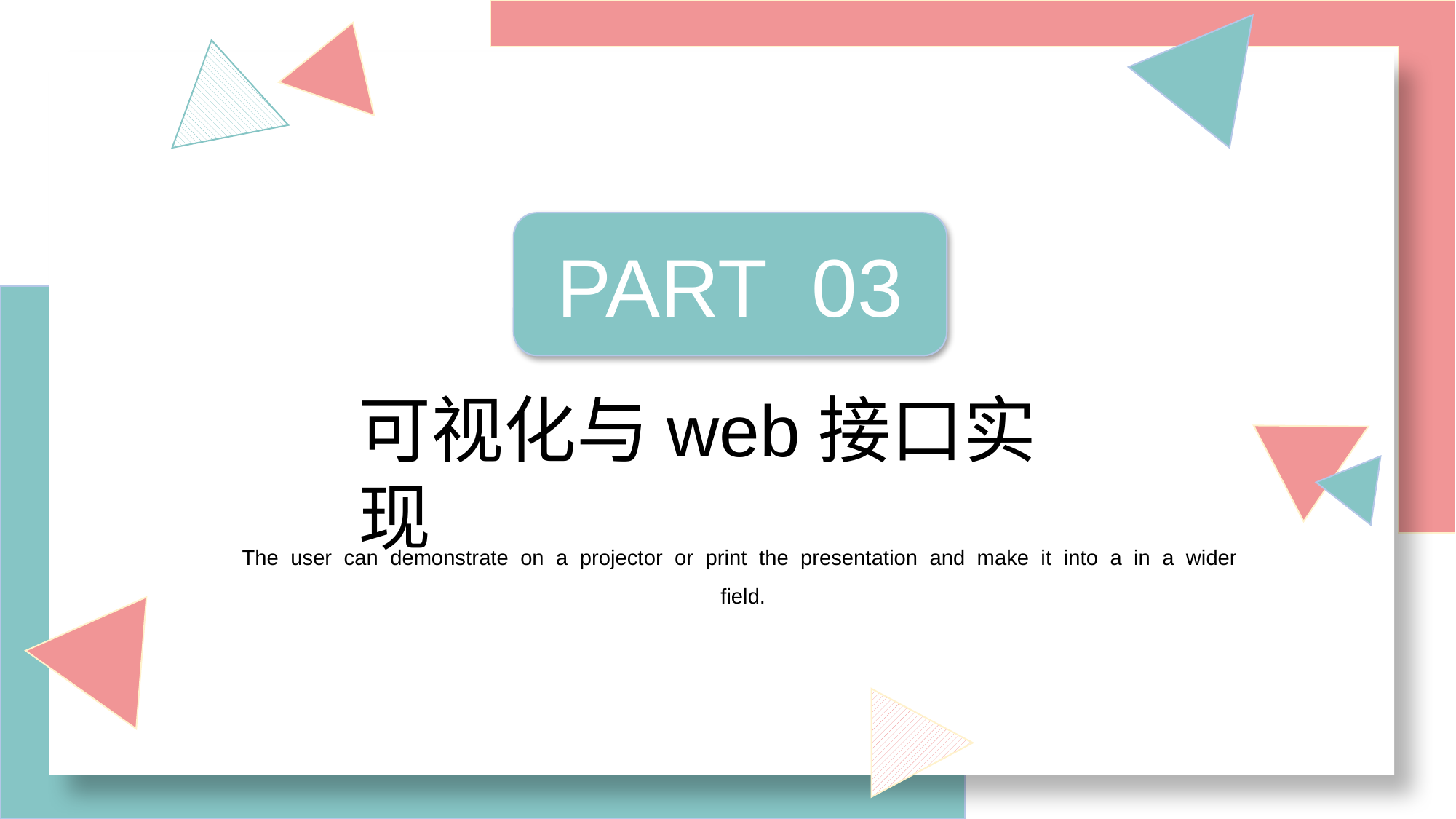

PART  03

可视化与web接口实现

The  user  can  demonstrate  on  a  projector  or  print  the  presentation  and  make  it  into  a  in  a  wider  field.